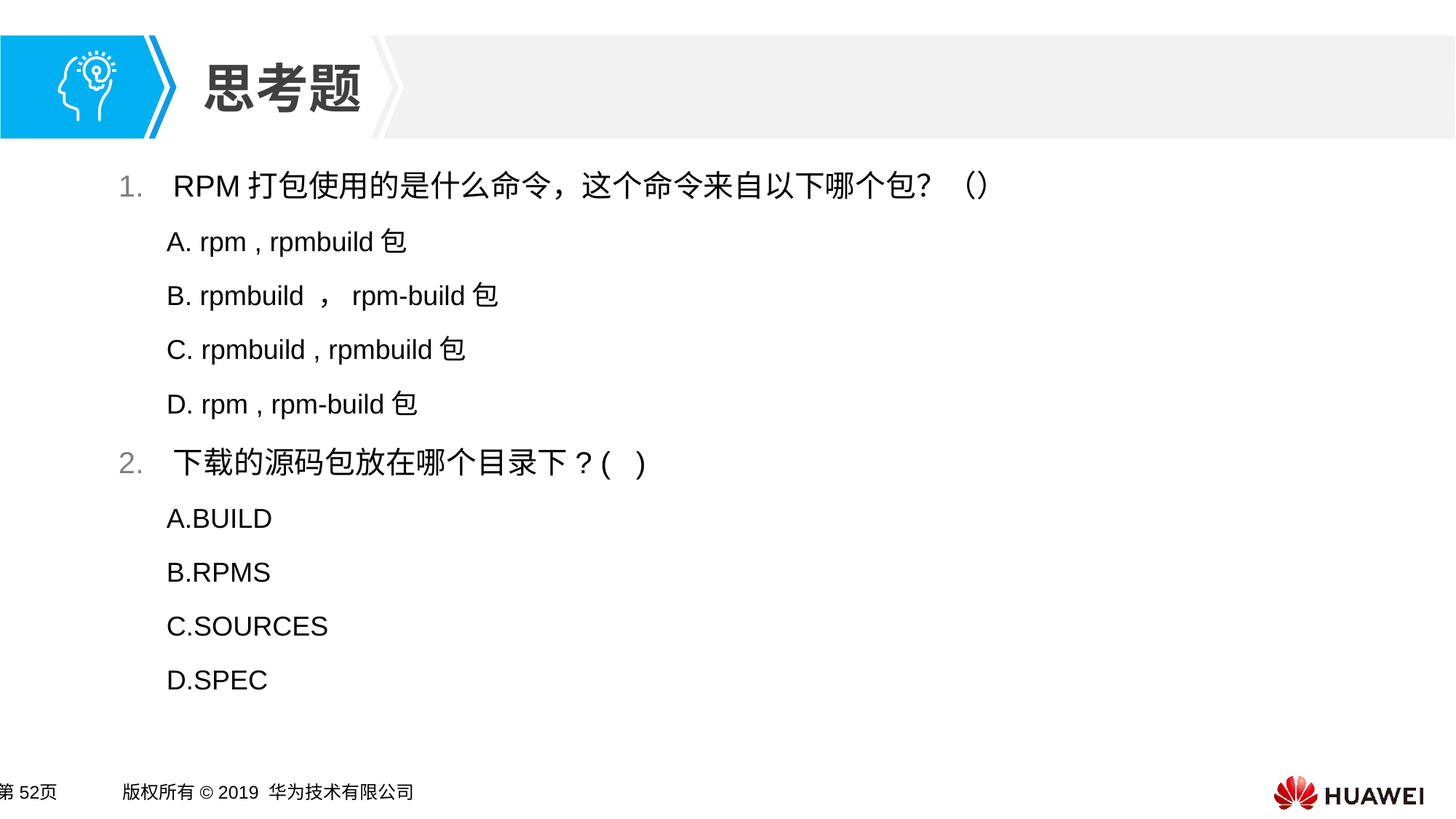

RPM打包使用的是什么命令，这个命令来自以下哪个包？（）
A. rpm , rpmbuild包
B. rpmbuild ，rpm-build包
C. rpmbuild , rpmbuild包
D. rpm , rpm-build包
下载的源码包放在哪个目录下? (   )
A.BUILD
B.RPMS
C.SOURCES
D.SPEC